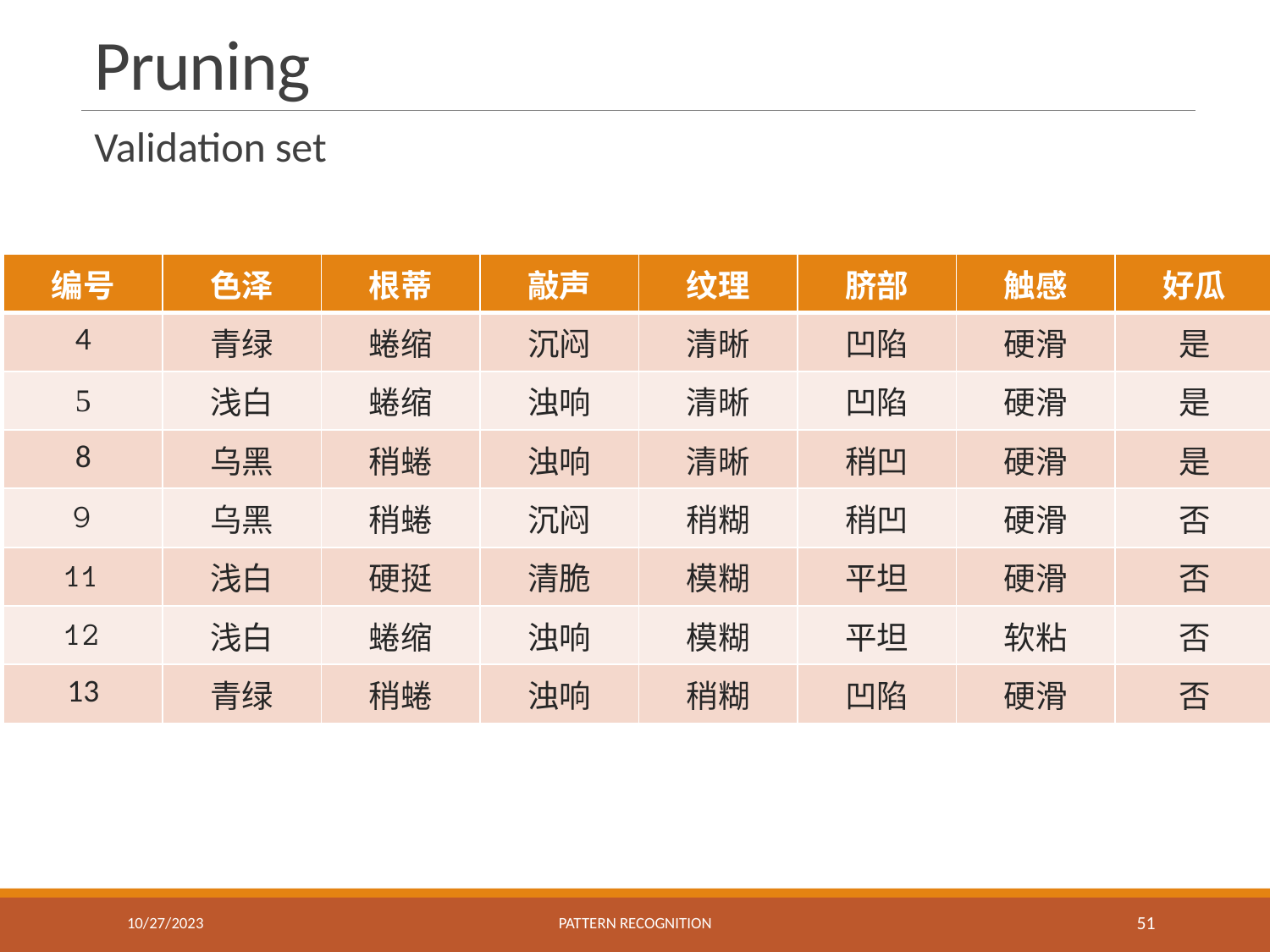

# Pruning
Validation set
| 编号 | 色泽 | 根蒂 | 敲声 | 纹理 | 脐部 | 触感 | 好瓜 |
| --- | --- | --- | --- | --- | --- | --- | --- |
| 4 | 青绿 | 蜷缩 | 沉闷 | 清晰 | 凹陷 | 硬滑 | 是 |
| 5 | 浅白 | 蜷缩 | 浊响 | 清晰 | 凹陷 | 硬滑 | 是 |
| 8 | 乌黑 | 稍蜷 | 浊响 | 清晰 | 稍凹 | 硬滑 | 是 |
| 9 | 乌黑 | 稍蜷 | 沉闷 | 稍糊 | 稍凹 | 硬滑 | 否 |
| 11 | 浅白 | 硬挺 | 清脆 | 模糊 | 平坦 | 硬滑 | 否 |
| 12 | 浅白 | 蜷缩 | 浊响 | 模糊 | 平坦 | 软粘 | 否 |
| 13 | 青绿 | 稍蜷 | 浊响 | 稍糊 | 凹陷 | 硬滑 | 否 |
10/27/2023
Pattern recognition
51